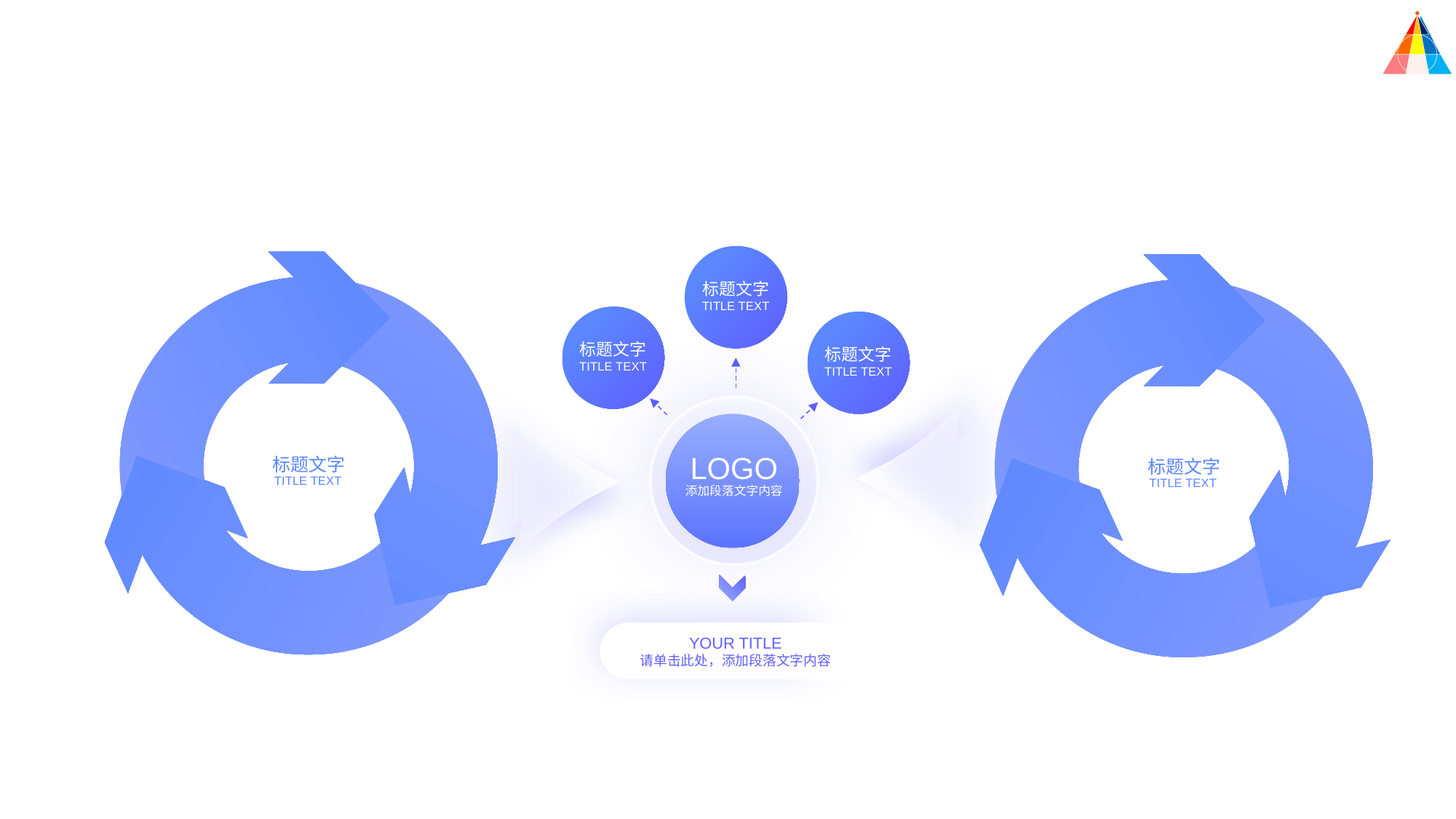

标题文字
TITLE TEXT

标题文字
TITLE TEXT

标题文字
TITLE TEXT

标题文字
TITLE TEXT

标题文字
TITLE TEXT

LOGO
添加段落文字内容

YOUR TITLE
请单击此处，添加段落文字内容